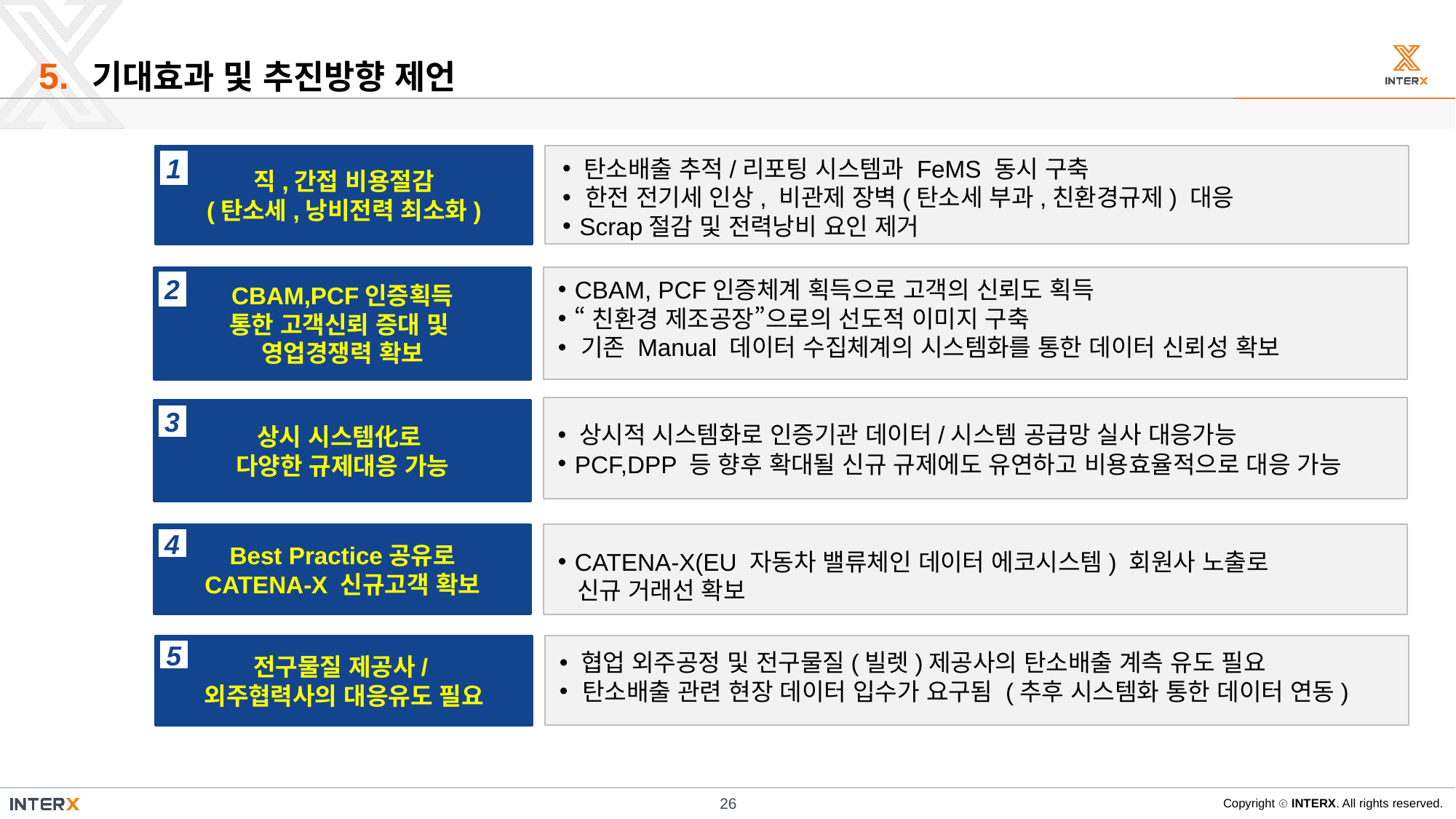

5.
기대효과 및 추진방향 제언

직,간접 비용절감
(탄소세,낭비전력 최소화)
 탄소배출 추적/리포팅 시스템과 FeMS 동시 구축
 한전 전기세 인상, 비관제 장벽(탄소세 부과,친환경규제) 대응
 Scrap절감 및 전력낭비 요인 제거
1

CBAM,PCF인증획득
통한 고객신뢰 증대 및
영업경쟁력 확보
2
 CBAM, PCF인증체계 획득으로 고객의 신뢰도 획득
 “친환경 제조공장”으로의 선도적 이미지 구축
 기존 Manual 데이터 수집체계의 시스템화를 통한 데이터 신뢰성 확보

상시 시스템化로
다양한 규제대응 가능
3
 상시적 시스템화로 인증기관 데이터/시스템 공급망 실사 대응가능
 PCF,DPP 등 향후 확대될 신규 규제에도 유연하고 비용효율적으로 대응 가능

Best Practice공유로
CATENA-X 신규고객 확보
4
 CATENA-X(EU 자동차 밸류체인 데이터 에코시스템) 회원사 노출로
  신규 거래선 확보

전구물질 제공사/
외주협력사의 대응유도 필요
5
 협업 외주공정 및 전구물질(빌렛)제공사의 탄소배출 계측 유도 필요
 탄소배출 관련 현장 데이터 입수가 요구됨 (추후 시스템화 통한 데이터 연동)